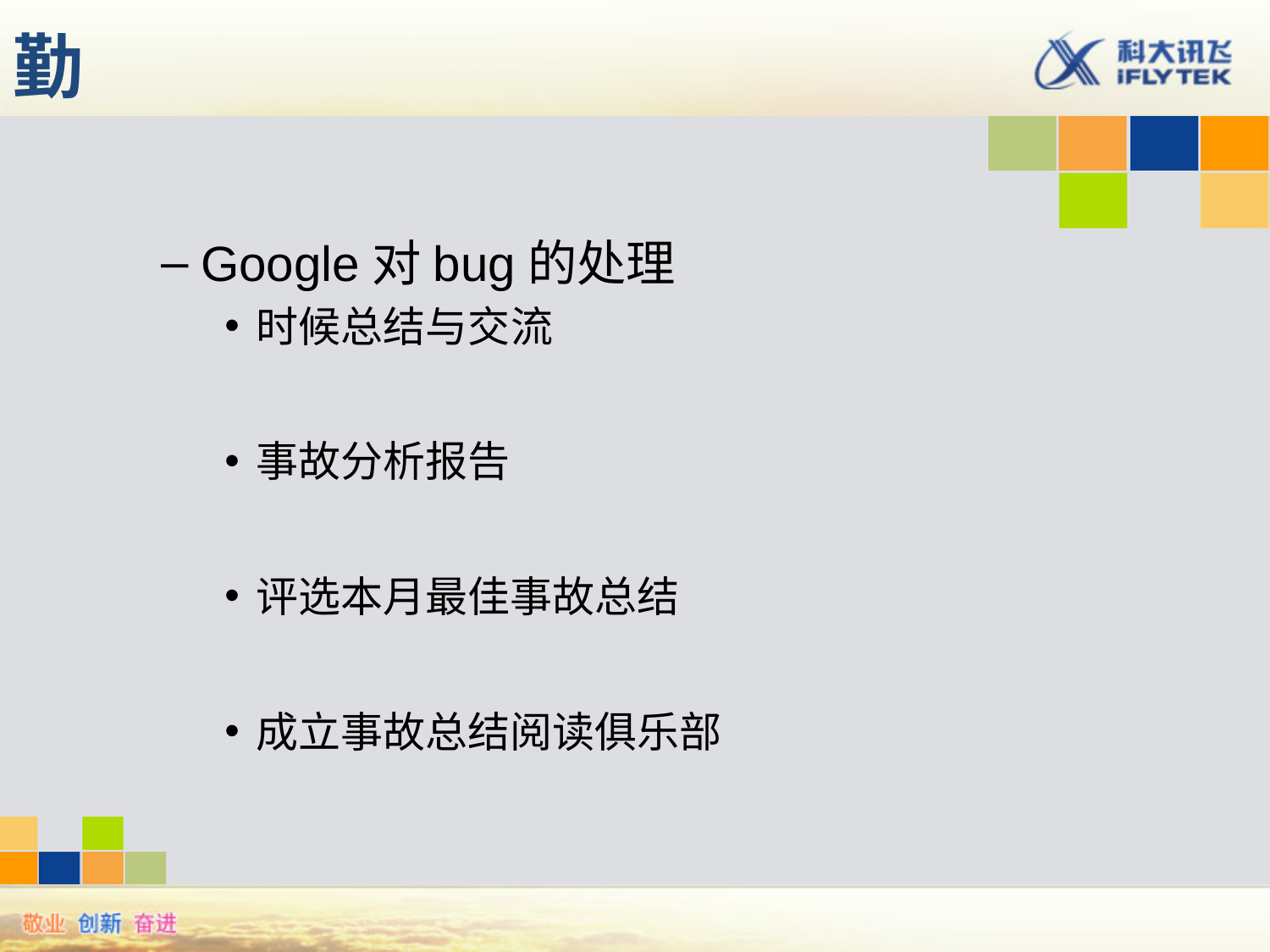

# 勤
Google对bug的处理
时候总结与交流

事故分析报告

评选本月最佳事故总结

成立事故总结阅读俱乐部